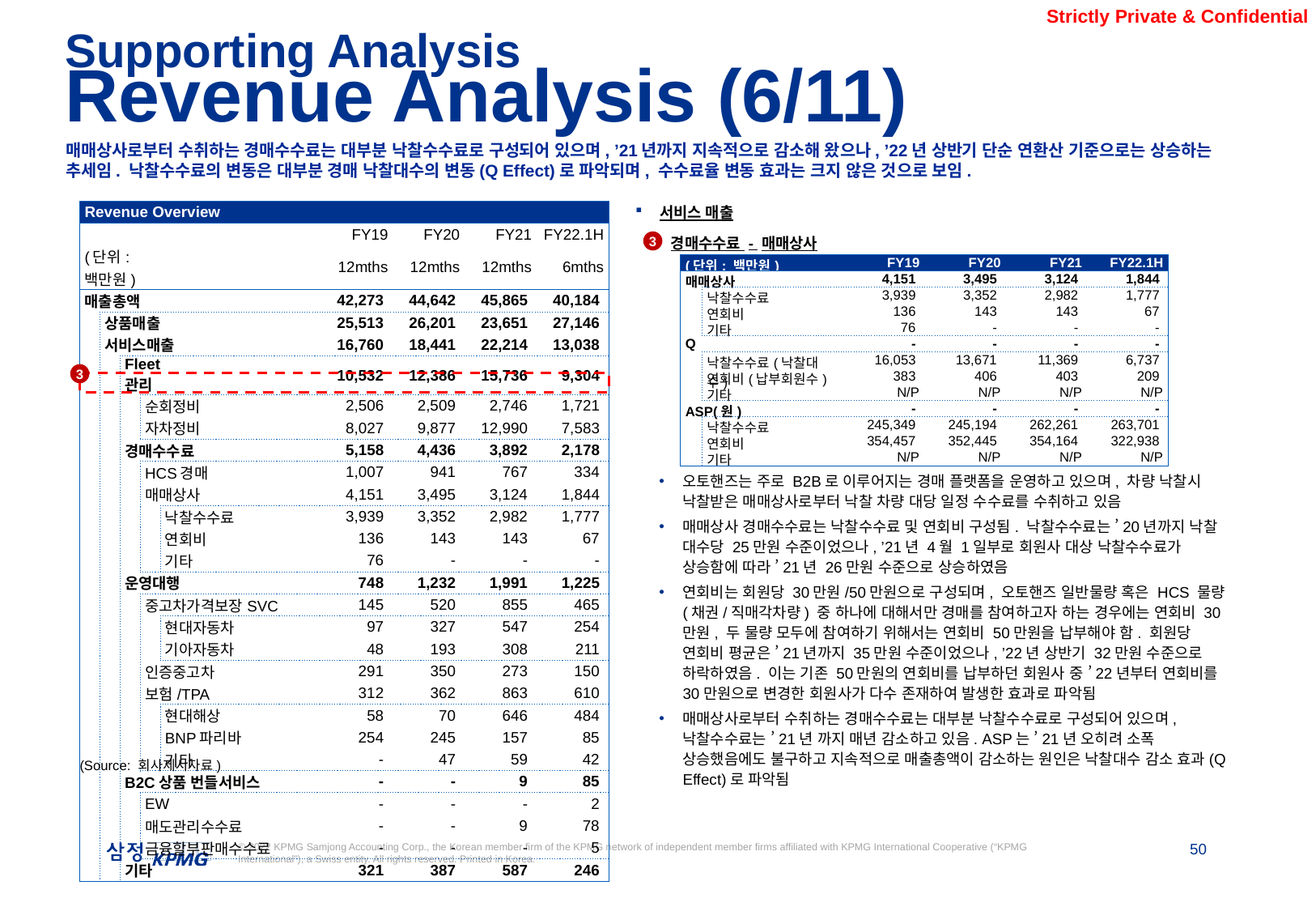

Supporting Analysis
Revenue Analysis (6/11)
매매상사로부터 수취하는 경매수수료는 대부분 낙찰수수료로 구성되어 있으며, ’21년까지 지속적으로 감소해 왔으나, ’22년 상반기 단순 연환산 기준으로는 상승하는 추세임. 낙찰수수료의 변동은 대부분 경매 낙찰대수의 변동(Q Effect)로 파악되며, 수수료율 변동 효과는 크지 않은 것으로 보임.
서비스 매출
경매수수료 - 매매상사

오토핸즈는 주로 B2B로 이루어지는 경매 플랫폼을 운영하고 있으며, 차량 낙찰시 낙찰받은 매매상사로부터 낙찰 차량 대당 일정 수수료를 수취하고 있음
매매상사 경매수수료는 낙찰수수료 및 연회비 구성됨. 낙찰수수료는 ’20년까지 낙찰 대수당 25만원 수준이었으나, ’21년 4월 1일부로 회원사 대상 낙찰수수료가 상승함에 따라 ’21년 26만원 수준으로 상승하였음
연회비는 회원당 30만원/50만원으로 구성되며, 오토핸즈 일반물량 혹은 HCS 물량(채권/직매각차량) 중 하나에 대해서만 경매를 참여하고자 하는 경우에는 연회비 30만원, 두 물량 모두에 참여하기 위해서는 연회비 50만원을 납부해야 함. 회원당 연회비 평균은 ’21년까지 35만원 수준이었으나, ’22년 상반기 32만원 수준으로 하락하였음. 이는 기존 50만원의 연회비를 납부하던 회원사 중 ’22년부터 연회비를 30만원으로 변경한 회원사가 다수 존재하여 발생한 효과로 파악됨
매매상사로부터 수취하는 경매수수료는 대부분 낙찰수수료로 구성되어 있으며, 낙찰수수료는 ’21년 까지 매년 감소하고 있음. ASP는 ’21년 오히려 소폭 상승했음에도 불구하고 지속적으로 매출총액이 감소하는 원인은 낙찰대수 감소 효과(Q Effect)로 파악됨
| Revenue Overview |  |  |  |  |  |  |  |  |  |  |
| --- | --- | --- | --- | --- | --- | --- | --- | --- | --- | --- |
|  |  |  |  |  |  |  | FY19 | FY20 | FY21 | FY22.1H |
| (단위: 백만원) |  |  |  |  |  |  | 12mths | 12mths | 12mths | 6mths |
| 매출총액 |  |  |  |  |  |  | 42,273 | 44,642 | 45,865 | 40,184 |
|  | 상품매출 |  |  |  |  |  | 25,513 | 26,201 | 23,651 | 27,146 |
|  | 서비스매출 |  |  |  |  |  | 16,760 | 18,441 | 22,214 | 13,038 |
|  |  | Fleet 관리 |  |  |  |  | 10,532 | 12,386 | 15,736 | 9,304 |
|  |  |  | 순회정비 |  |  |  | 2,506 | 2,509 | 2,746 | 1,721 |
|  |  |  | 자차정비 |  |  |  | 8,027 | 9,877 | 12,990 | 7,583 |
|  |  | 경매수수료 |  |  |  |  | 5,158 | 4,436 | 3,892 | 2,178 |
|  |  |  | HCS경매 |  |  |  | 1,007 | 941 | 767 | 334 |
|  |  |  | 매매상사 |  |  |  | 4,151 | 3,495 | 3,124 | 1,844 |
|  |  |  |  | 낙찰수수료 |  |  | 3,939 | 3,352 | 2,982 | 1,777 |
|  |  |  |  | 연회비 |  |  | 136 | 143 | 143 | 67 |
|  |  |  |  | 기타 |  |  | 76 | - | - | - |
|  |  | 운영대행 |  |  |  |  | 748 | 1,232 | 1,991 | 1,225 |
|  |  |  | 중고차가격보장SVC |  |  |  | 145 | 520 | 855 | 465 |
|  |  |  |  | 현대자동차 |  |  | 97 | 327 | 547 | 254 |
|  |  |  |  | 기아자동차 |  |  | 48 | 193 | 308 | 211 |
|  |  |  | 인증중고차 |  |  |  | 291 | 350 | 273 | 150 |
|  |  |  | 보험/TPA |  |  |  | 312 | 362 | 863 | 610 |
|  |  |  |  | 현대해상 |  |  | 58 | 70 | 646 | 484 |
|  |  |  |  | BNP파리바 |  |  | 254 | 245 | 157 | 85 |
|  |  |  |  | 기타 |  |  | - | 47 | 59 | 42 |
|  |  | B2C상품 번들서비스 |  |  |  |  | - | - | 9 | 85 |
|  |  |  | EW |  |  |  | - | - | - | 2 |
|  |  |  | 매도관리수수료 |  |  |  | - | - | 9 | 78 |
|  |  |  | 금융할부판매수수료 |  |  |  | - | - | - | 5 |
|  |  | 기타 |  |  |  |  | 321 | 387 | 587 | 246 |
3
| (단위: 백만원) |  | FY19 | FY20 | FY21 | FY22.1H |
| --- | --- | --- | --- | --- | --- |
| 매매상사 |  | 4,151 | 3,495 | 3,124 | 1,844 |
|  | 낙찰수수료 | 3,939 | 3,352 | 2,982 | 1,777 |
|  | 연회비 | 136 | 143 | 143 | 67 |
|  | 기타 | 76 | - | - | - |
| Q |  | - | - | - | - |
|  | 낙찰수수료(낙찰대수) | 16,053 | 13,671 | 11,369 | 6,737 |
|  | 연회비(납부회원수) | 383 | 406 | 403 | 209 |
|  | 기타 | N/P | N/P | N/P | N/P |
| ASP(원) |  | - | - | - | - |
|  | 낙찰수수료 | 245,349 | 245,194 | 262,261 | 263,701 |
|  | 연회비 | 354,457 | 352,445 | 354,164 | 322,938 |
|  | 기타 | N/P | N/P | N/P | N/P |
3

(Source: 회사제시자료)